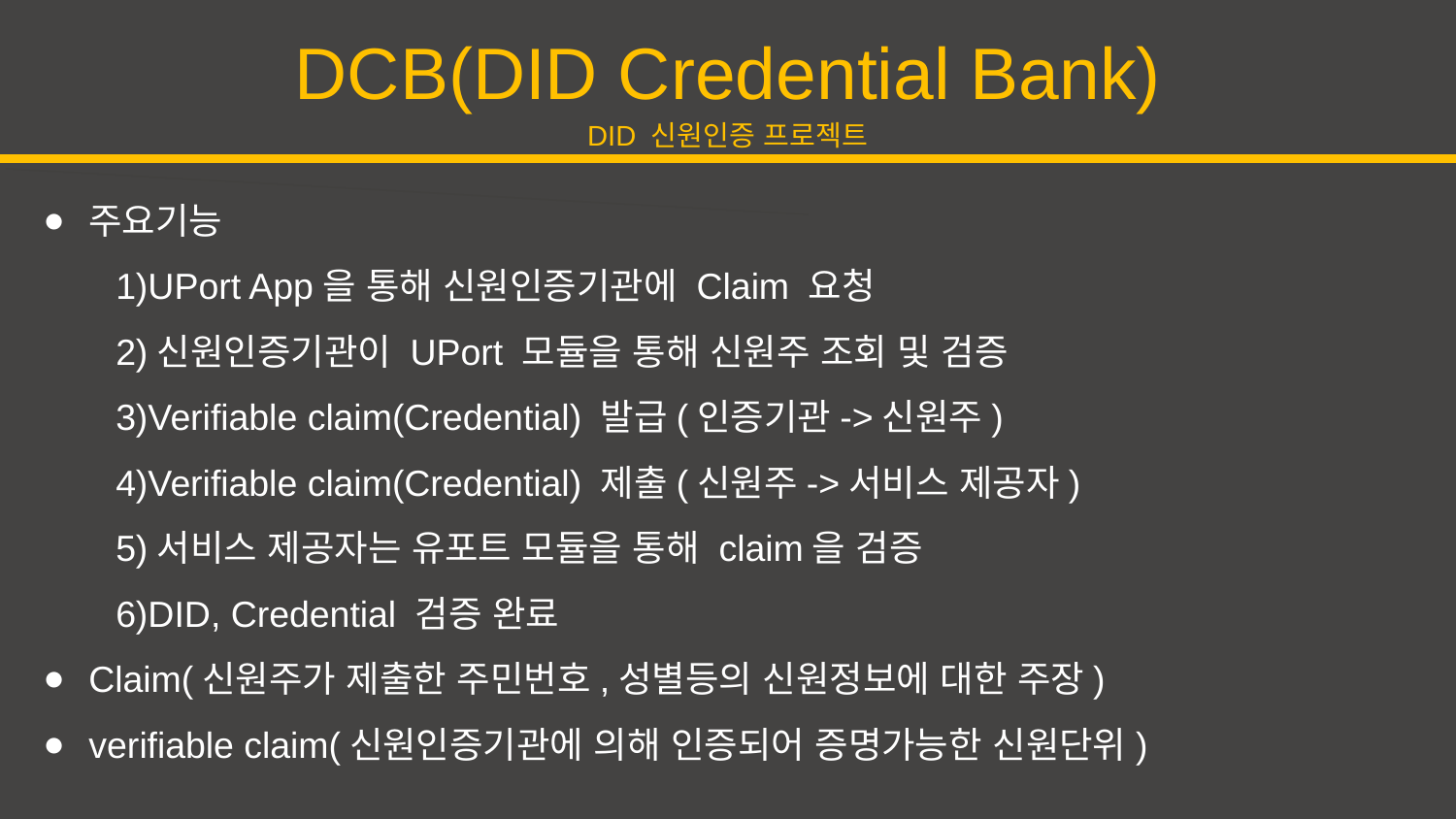

DCB(DID Credential Bank)
DID 신원인증 프로젝트
주요기능
1)UPort App을 통해 신원인증기관에 Claim 요청
2)신원인증기관이 UPort 모듈을 통해 신원주 조회 및 검증
3)Verifiable claim(Credential) 발급(인증기관->신원주)
4)Verifiable claim(Credential) 제출(신원주->서비스 제공자)
5)서비스 제공자는 유포트 모듈을 통해 claim을 검증
6)DID, Credential 검증 완료
Claim(신원주가 제출한 주민번호,성별등의 신원정보에 대한 주장)
verifiable claim(신원인증기관에 의해 인증되어 증명가능한 신원단위)